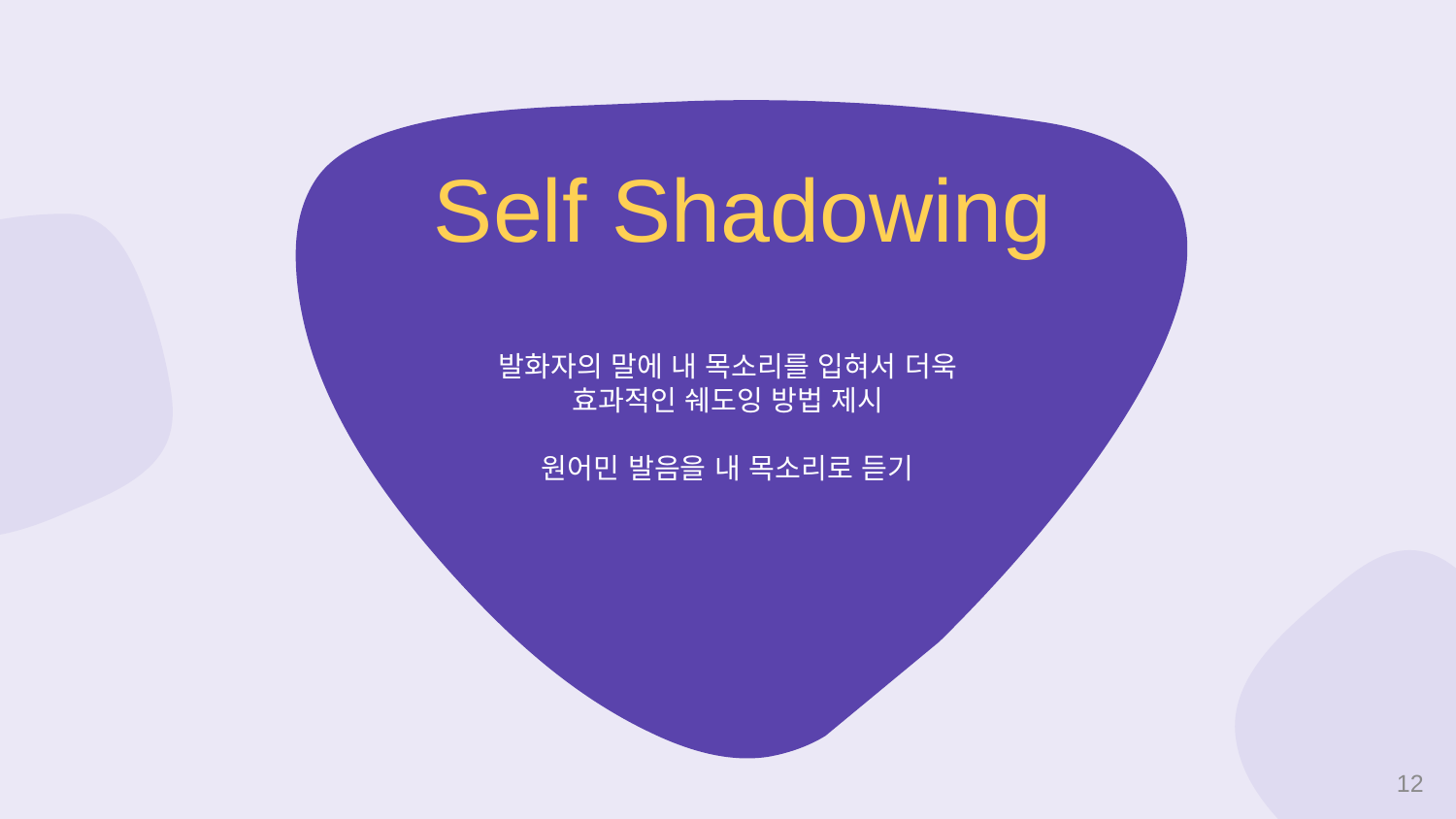

# Self Shadowing
발화자의 말에 내 목소리를 입혀서 더욱 효과적인 쉐도잉 방법 제시

원어민 발음을 내 목소리로 듣기
12